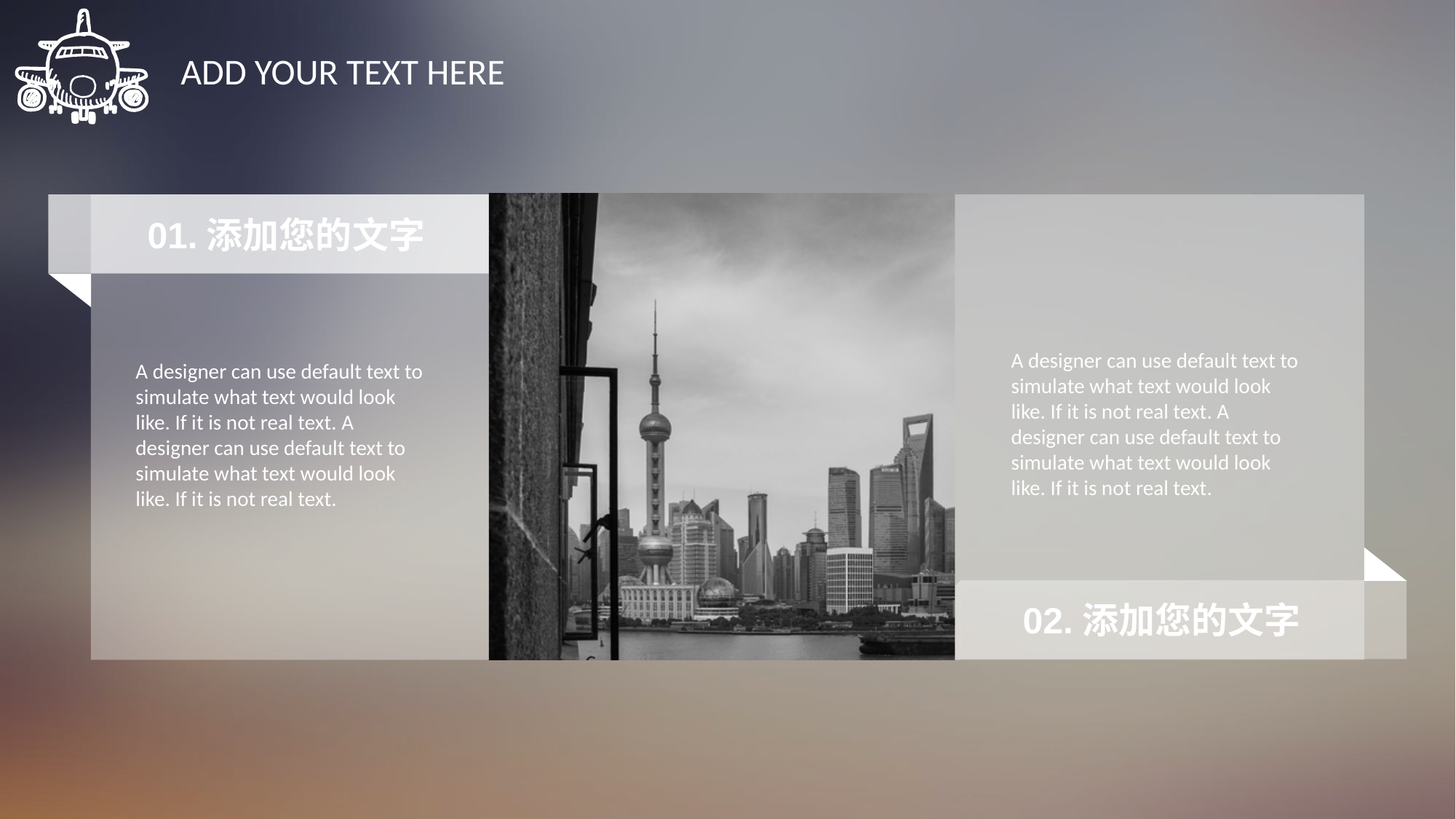

ADD YOUR TEXT HERE

01.添加您的文字

A designer can use default text to simulate what text would look like. If it is not real text. A designer can use default text to simulate what text would look like. If it is not real text.

A designer can use default text to simulate what text would look like. If it is not real text. A designer can use default text to simulate what text would look like. If it is not real text.

02.添加您的文字